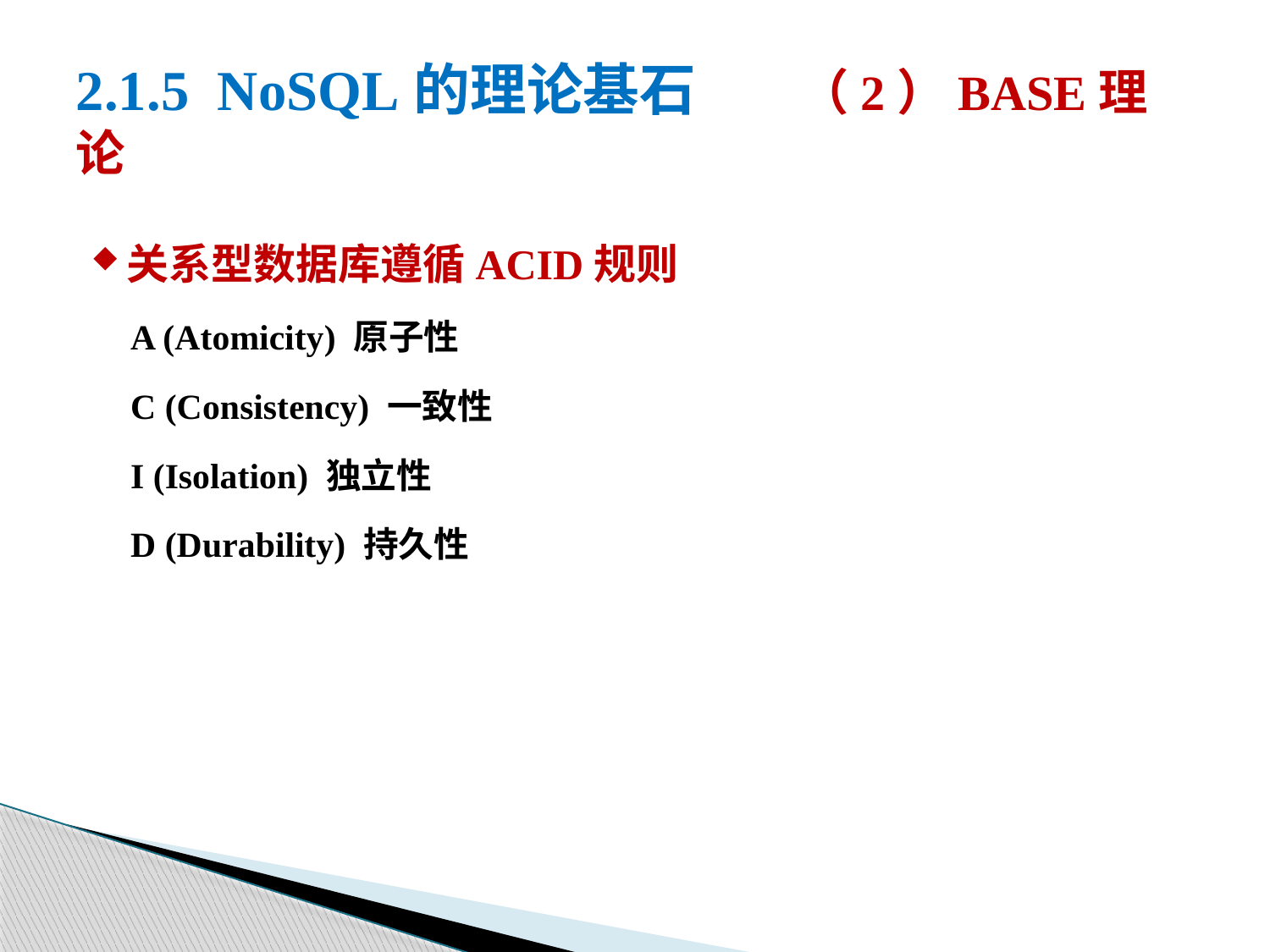

# 2.1.5  NoSQL的理论基石        （2）BASE理论
关系型数据库遵循ACID规则
A (Atomicity) 原子性
C (Consistency) 一致性
I (Isolation) 独立性
D (Durability) 持久性